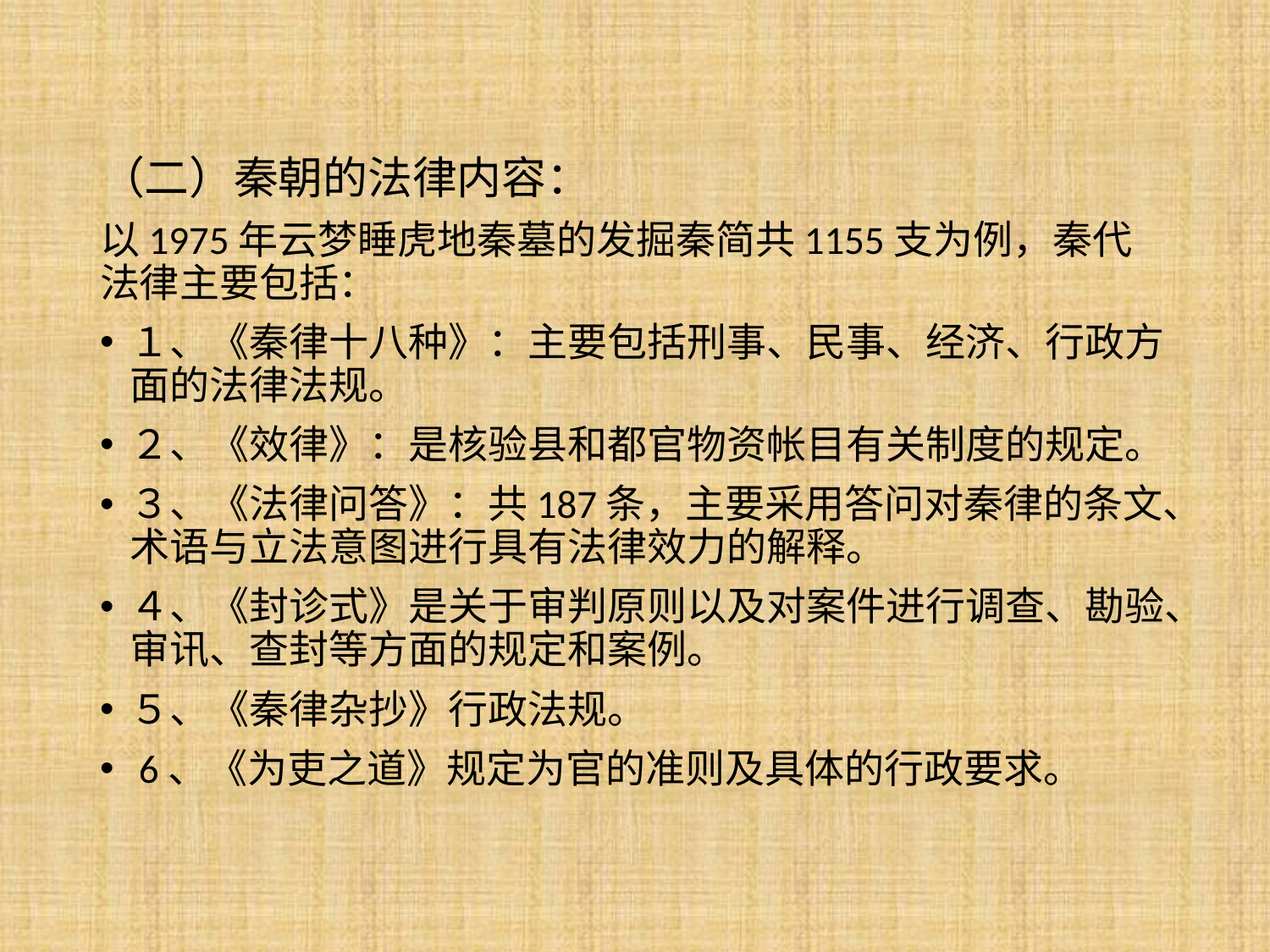

（二）秦朝的法律内容：
以1975年云梦睡虎地秦墓的发掘秦简共1155支为例，秦代法律主要包括：
１、《秦律十八种》：主要包括刑事、民事、经济、行政方面的法律法规。
２、《效律》：是核验县和都官物资帐目有关制度的规定。
３、《法律问答》：共187条，主要采用答问对秦律的条文、术语与立法意图进行具有法律效力的解释。
４、《封诊式》是关于审判原则以及对案件进行调查、勘验、审讯、查封等方面的规定和案例。
５、《秦律杂抄》行政法规。
 6、《为吏之道》规定为官的准则及具体的行政要求。